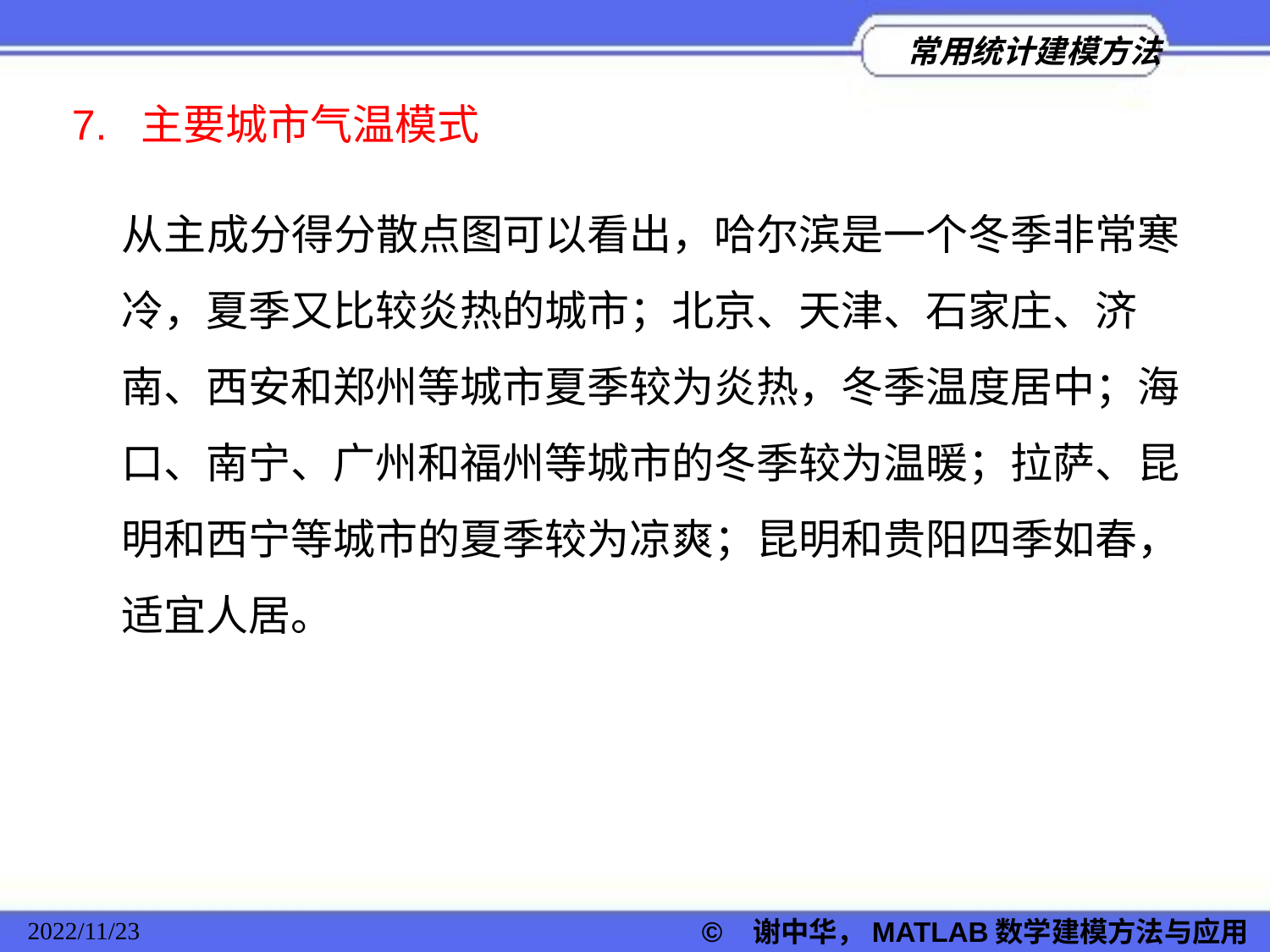

7.  主要城市气温模式

从主成分得分散点图可以看出，哈尔滨是一个冬季非常寒冷，夏季又比较炎热的城市；北京、天津、石家庄、济南、西安和郑州等城市夏季较为炎热，冬季温度居中；海口、南宁、广州和福州等城市的冬季较为温暖；拉萨、昆明和西宁等城市的夏季较为凉爽；昆明和贵阳四季如春，适宜人居。

©   谢中华，MATLAB数学建模方法与应用
2022/11/23